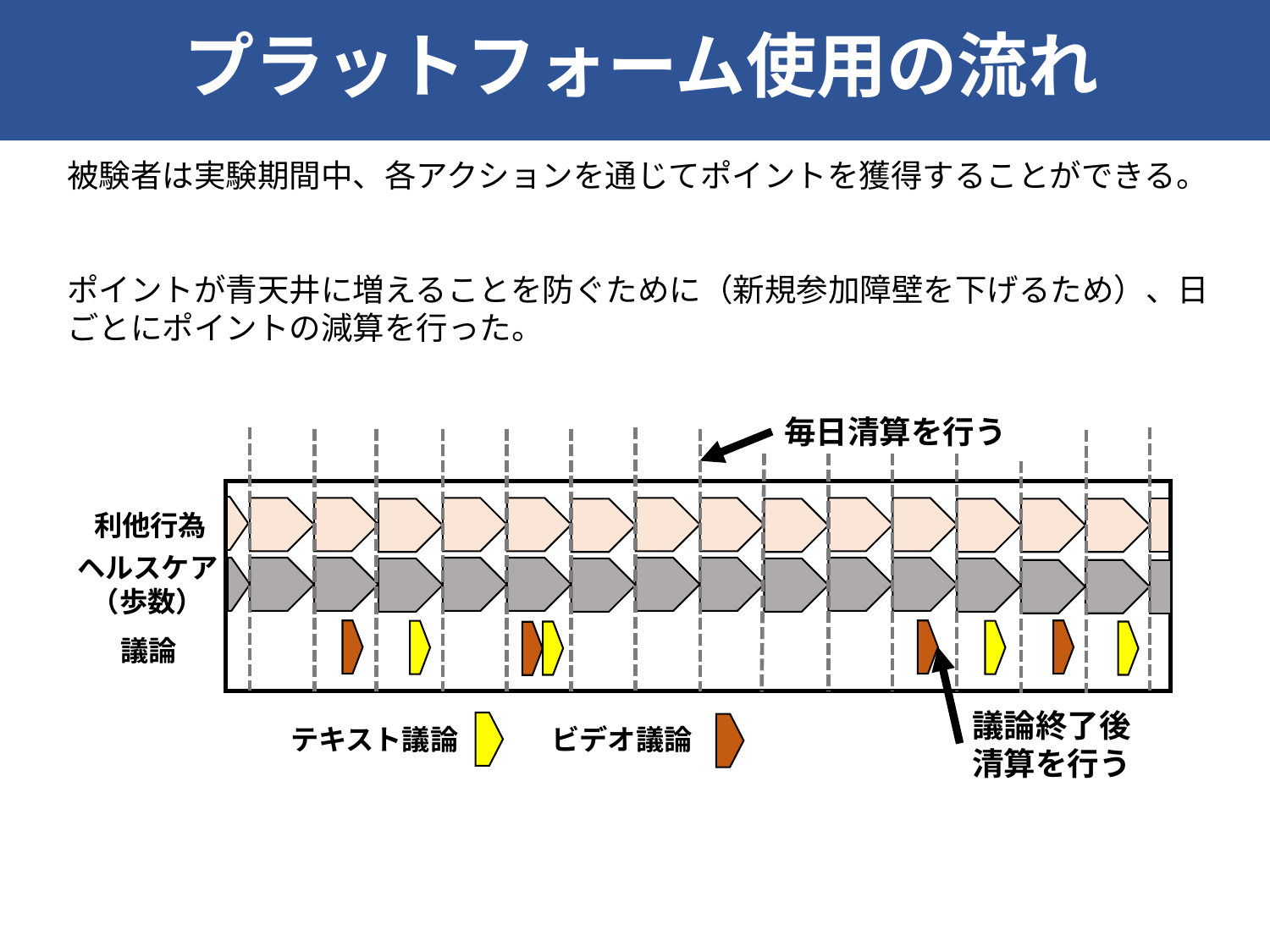

プラットフォーム使用の流れ
被験者は実験期間中、各アクションを通じてポイントを獲得することができる。

ポイントが青天井に増えることを防ぐために（新規参加障壁を下げるため）、日ごとにポイントの減算を行った。
毎日清算を行う

利他行為
ヘルスケア（歩数）

議論
議論終了後
清算を行う

テキスト議論
ビデオ議論